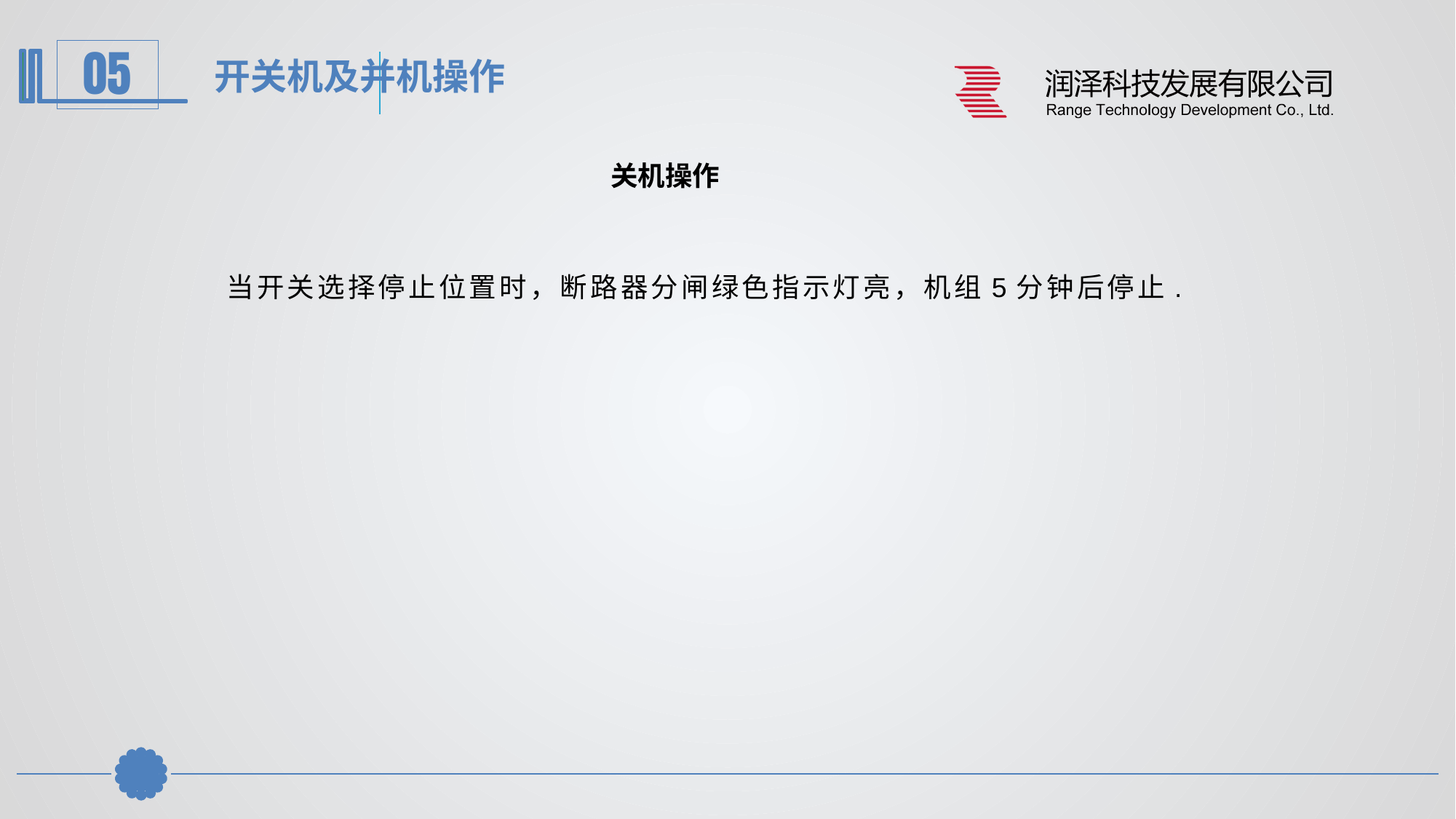

开关机及并机操作
关机操作
当开关选择停止位置时，断路器分闸绿色指示灯亮，机组5分钟后停止.
14